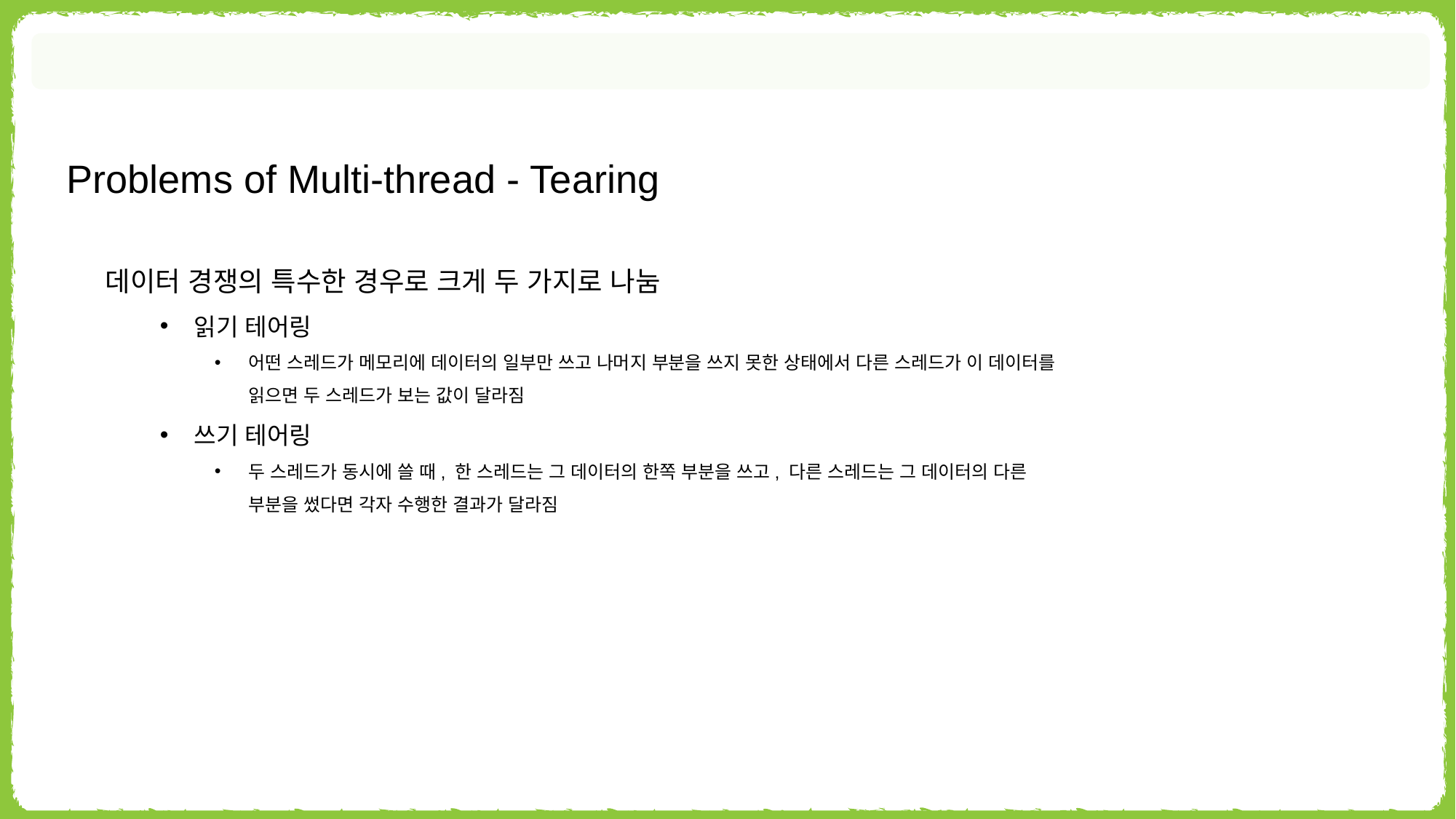

Problems of Multi-thread - Tearing
데이터 경쟁의 특수한 경우로 크게 두 가지로 나눔
읽기 테어링
어떤 스레드가 메모리에 데이터의 일부만 쓰고 나머지 부분을 쓰지 못한 상태에서 다른 스레드가 이 데이터를 읽으면 두 스레드가 보는 값이 달라짐
쓰기 테어링
두 스레드가 동시에 쓸 때, 한 스레드는 그 데이터의 한쪽 부분을 쓰고, 다른 스레드는 그 데이터의 다른 부분을 썼다면 각자 수행한 결과가 달라짐